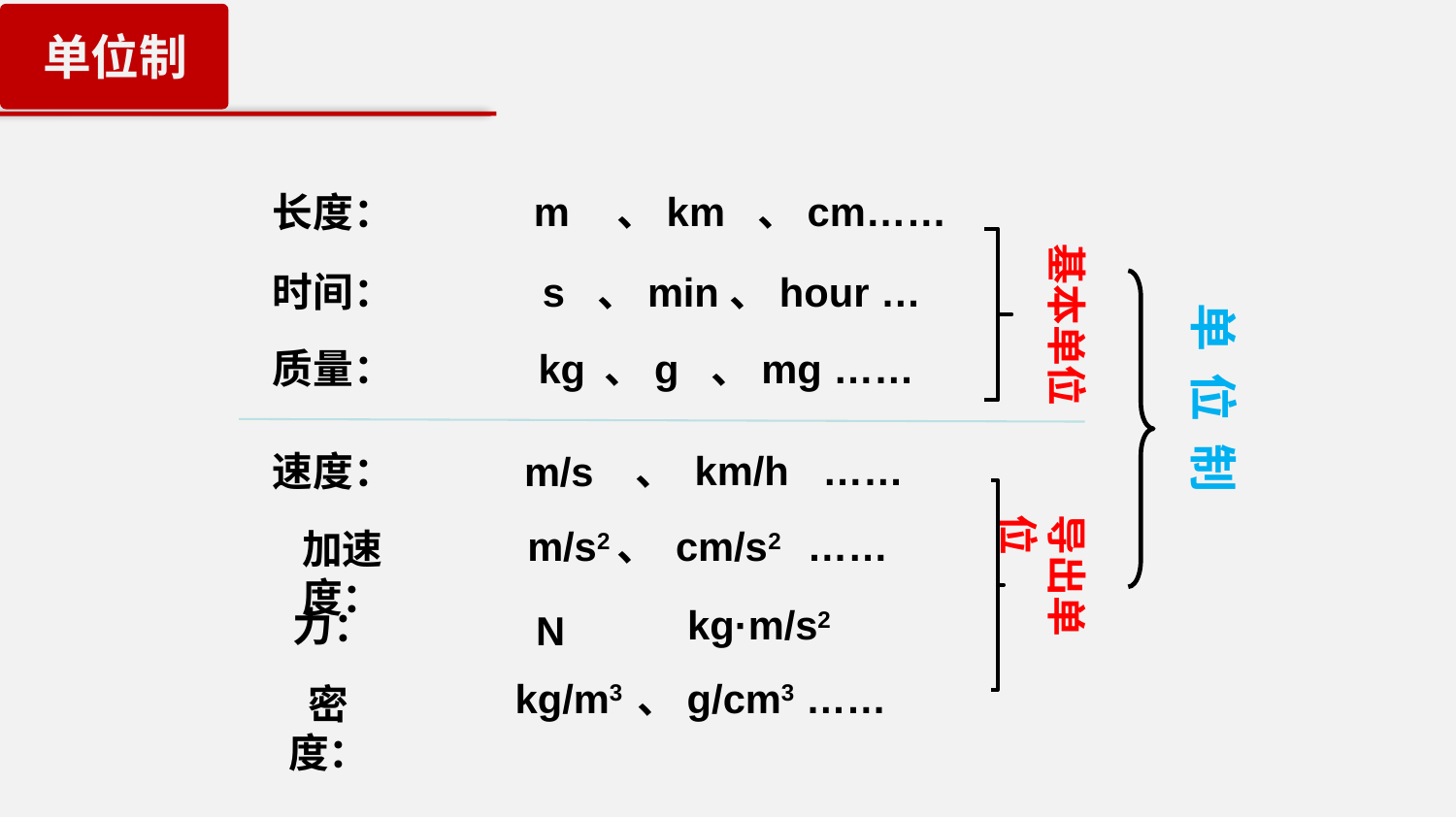

单位制

m
、km  、cm……
长度：

基本单位
时间：
s
、min、hour …

单  位  制
质量：
kg
、g  、mg ……
、 km/h   ……
速度：
m/s

导出单位
m/s2
、 cm/s2    ……
加速度：

kg·m/s2
力：
N
、g/cm3 ……
kg/m3
密度：